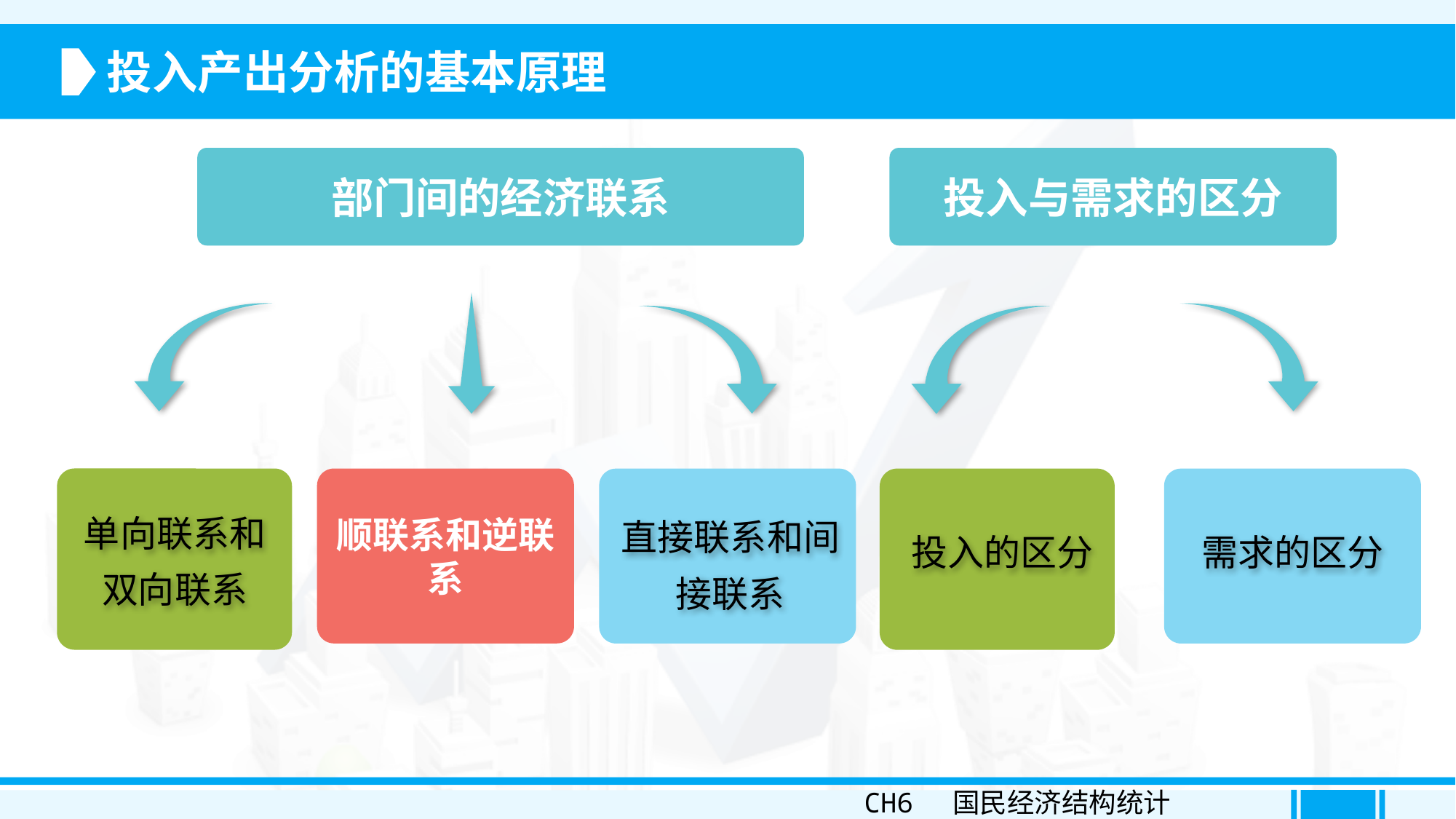

投入产出分析的基本原理

部门间的经济联系
投入与需求的区分

单向联系和双向联系
顺联系和逆联系

直接联系和间接联系

投入的区分

需求的区分
CH6  国民经济结构统计
59